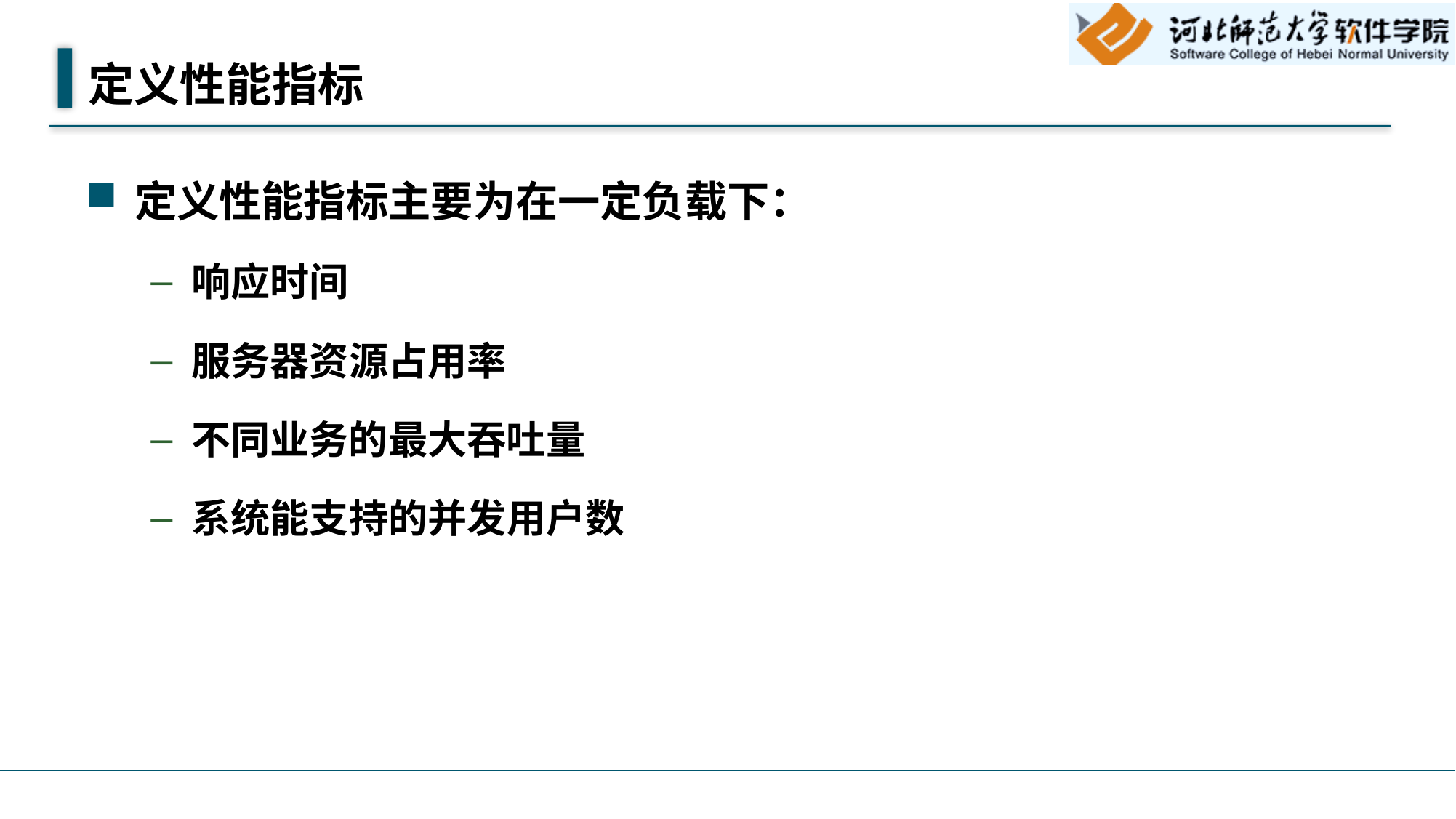

# 定义性能指标
定义性能指标主要为在一定负载下：
响应时间
服务器资源占用率
不同业务的最大吞吐量
系统能支持的并发用户数